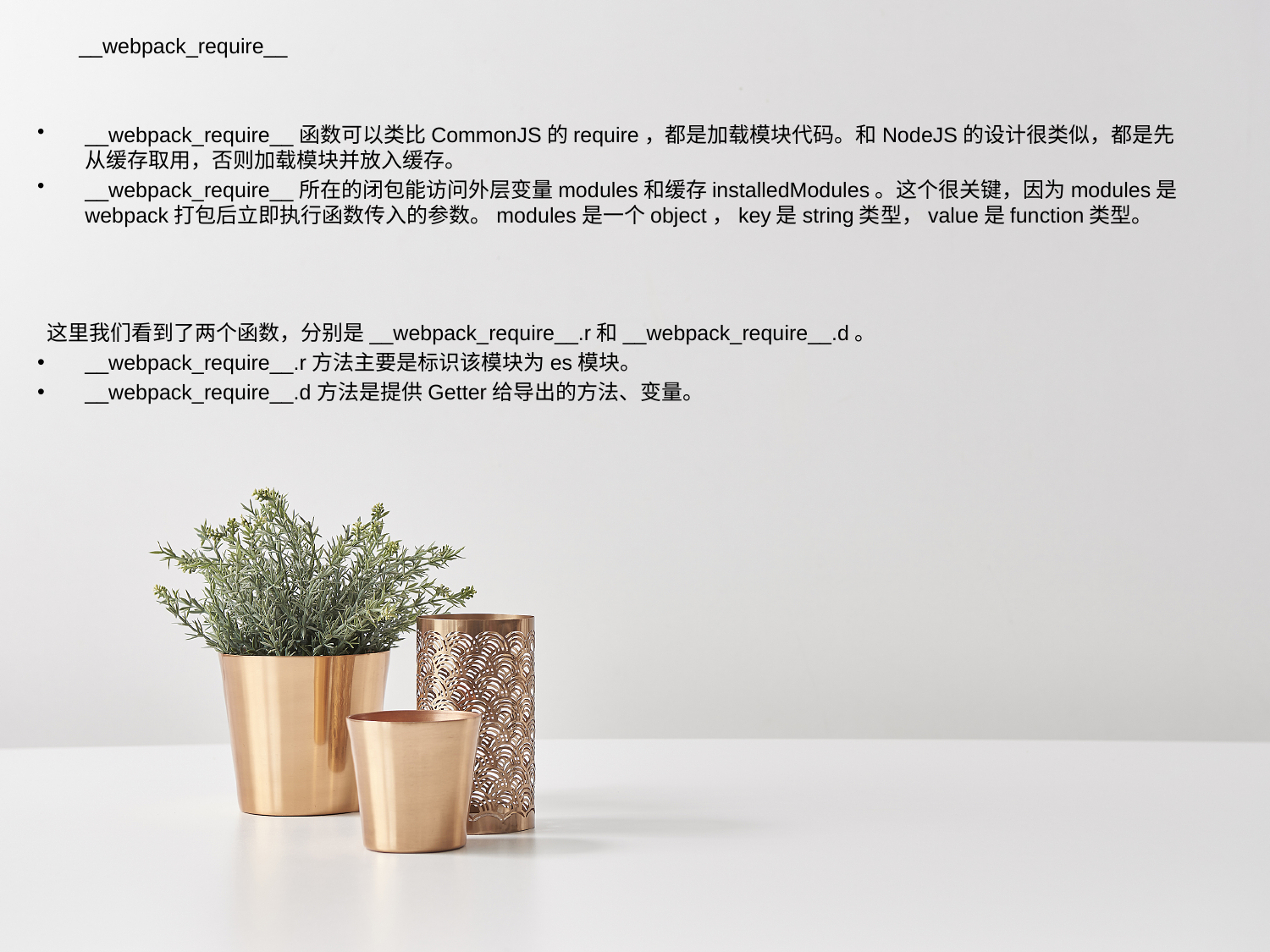

__webpack_require__

__webpack_require__函数可以类比CommonJS的require，都是加载模块代码。和NodeJS的设计很类似，都是先从缓存取用，否则加载模块并放入缓存。
__webpack_require__所在的闭包能访问外层变量modules和缓存installedModules。这个很关键，因为modules是webpack打包后立即执行函数传入的参数。modules是一个object，key是string类型，value是function类型。

 这里我们看到了两个函数，分别是__webpack_require__.r和__webpack_require__.d。
__webpack_require__.r方法主要是标识该模块为es模块。
__webpack_require__.d方法是提供Getter给导出的方法、变量。